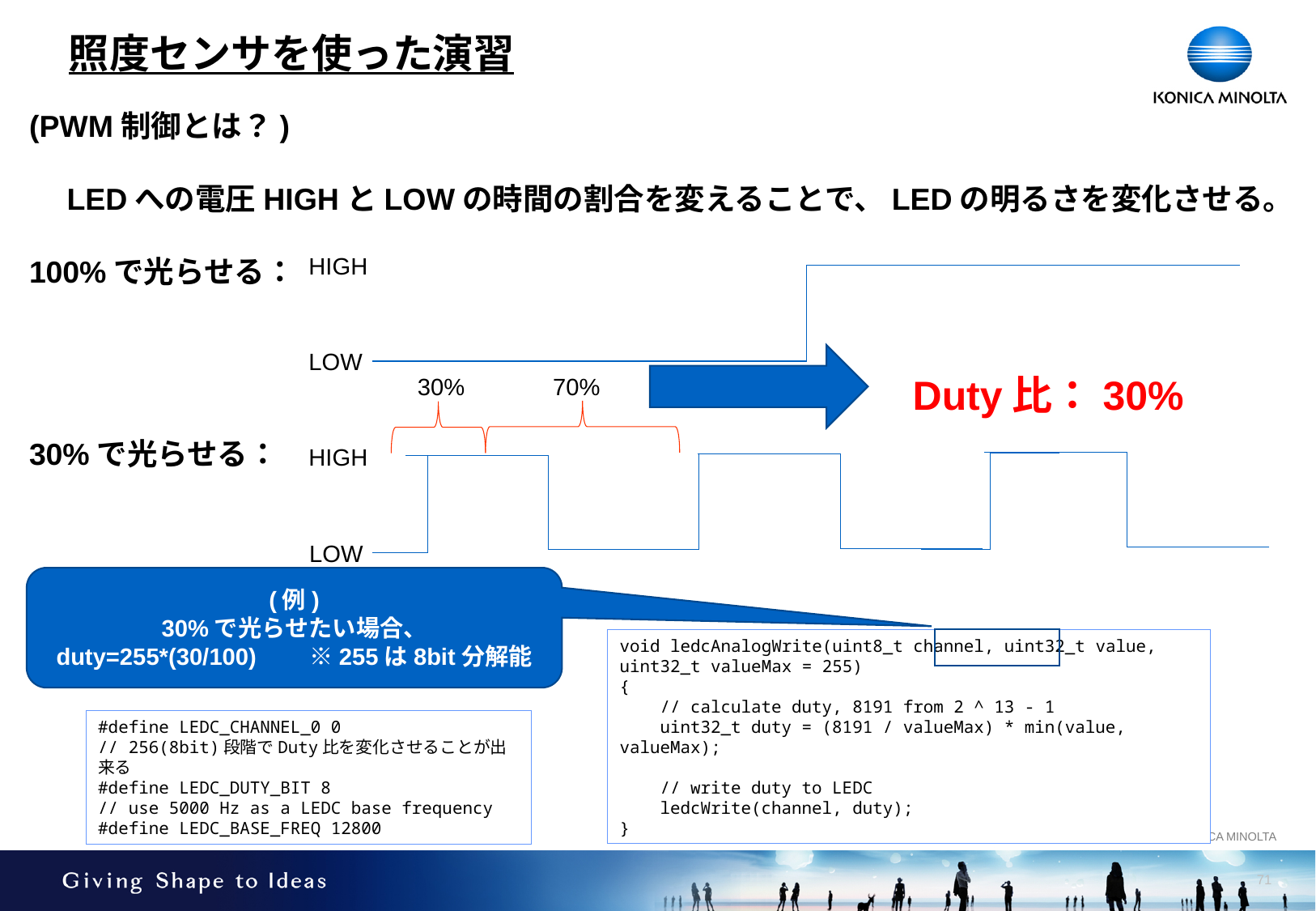

# 照度センサを使った演習
(PWM制御とは？)

　LEDへの電圧HIGHとLOWの時間の割合を変えることで、LEDの明るさを変化させる。

100%で光らせる：

30%で光らせる：

HIGH

LOW
Duty比：30%
70%
30%

HIGH
LOW
(例)
30%で光らせたい場合、
duty=255*(30/100)　　※255は8bit分解能
void ledcAnalogWrite(uint8_t channel, uint32_t value, uint32_t valueMax = 255)
{
    // calculate duty, 8191 from 2 ^ 13 - 1
    uint32_t duty = (8191 / valueMax) * min(value, valueMax);

    // write duty to LEDC
    ledcWrite(channel, duty);
}

#define LEDC_CHANNEL_0 0
// 256(8bit)段階でDuty比を変化させることが出来る
#define LEDC_DUTY_BIT 8
// use 5000 Hz as a LEDC base frequency
#define LEDC_BASE_FREQ 12800
71